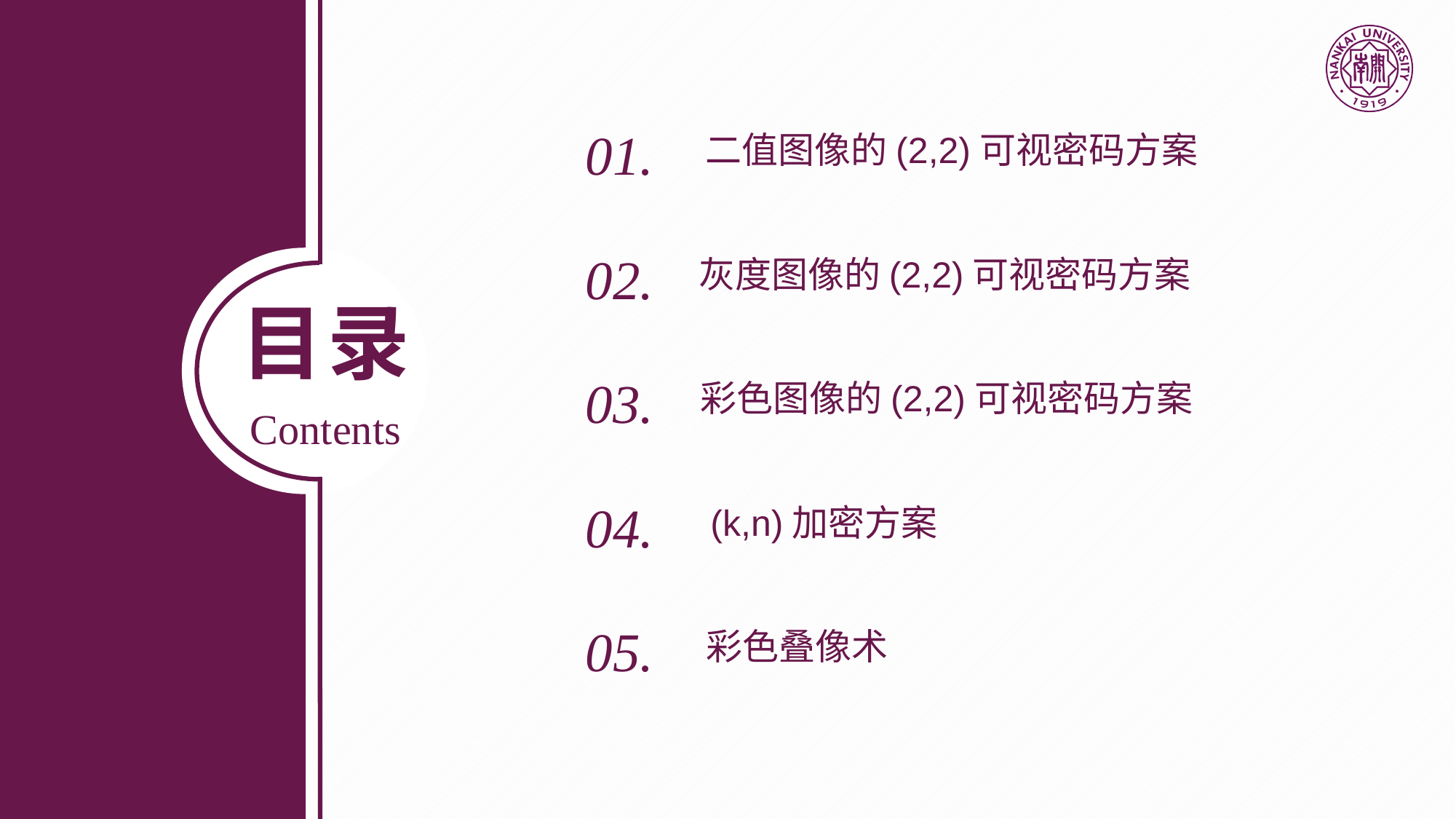

01.
二值图像的(2,2)可视密码方案
02.
灰度图像的(2,2)可视密码方案

目录
Contents
03.
彩色图像的(2,2)可视密码方案
04.
(k,n)加密方案
05.
彩色叠像术